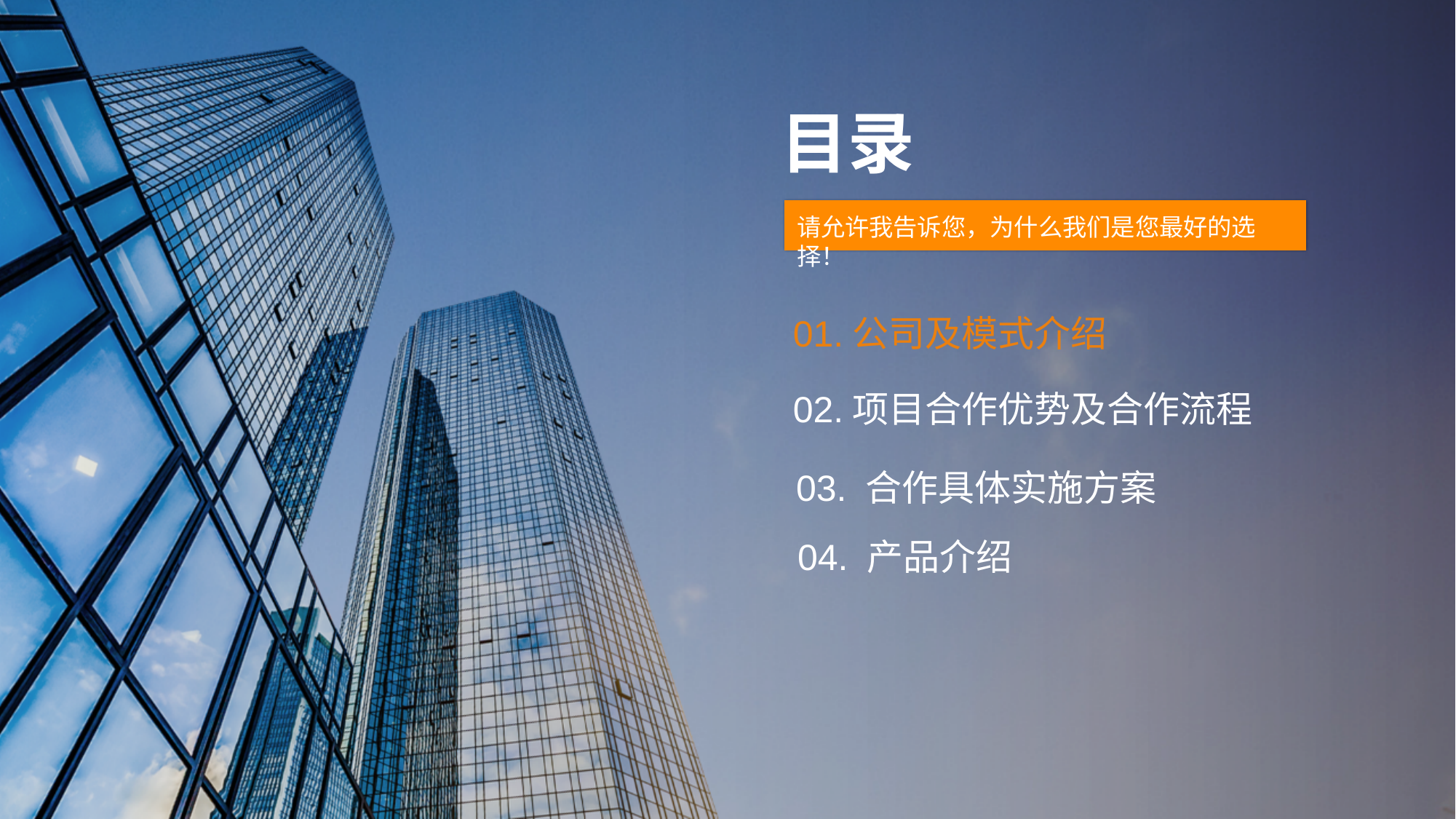

目录

请允许我告诉您，为什么我们是您最好的选择！
01.公司及模式介绍
02.项目合作优势及合作流程
03. 合作具体实施方案
04. 产品介绍